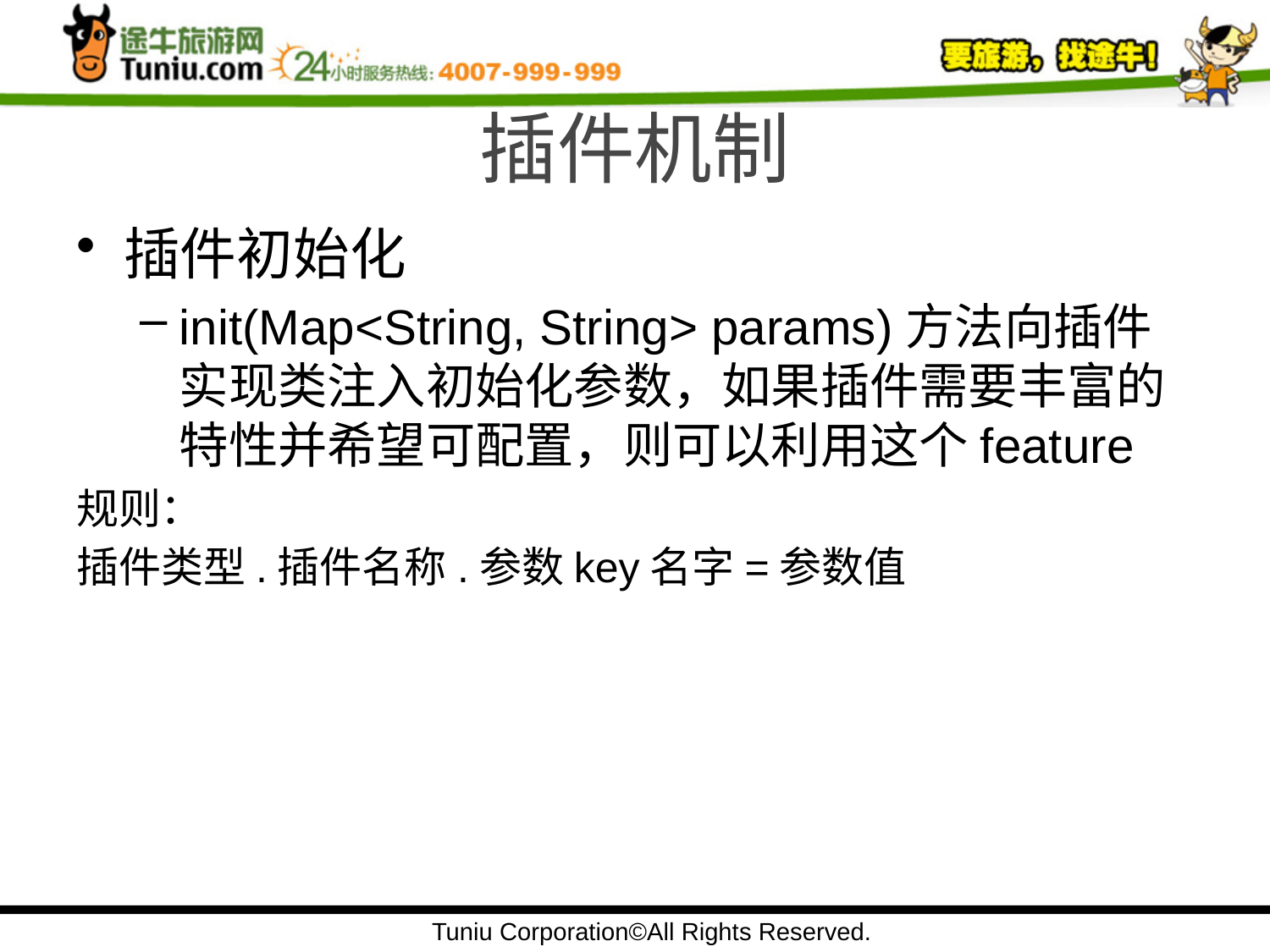

# 插件机制
插件初始化
init(Map<String, String> params)方法向插件实现类注入初始化参数，如果插件需要丰富的特性并希望可配置，则可以利用这个feature
规则：
插件类型.插件名称.参数key名字=参数值